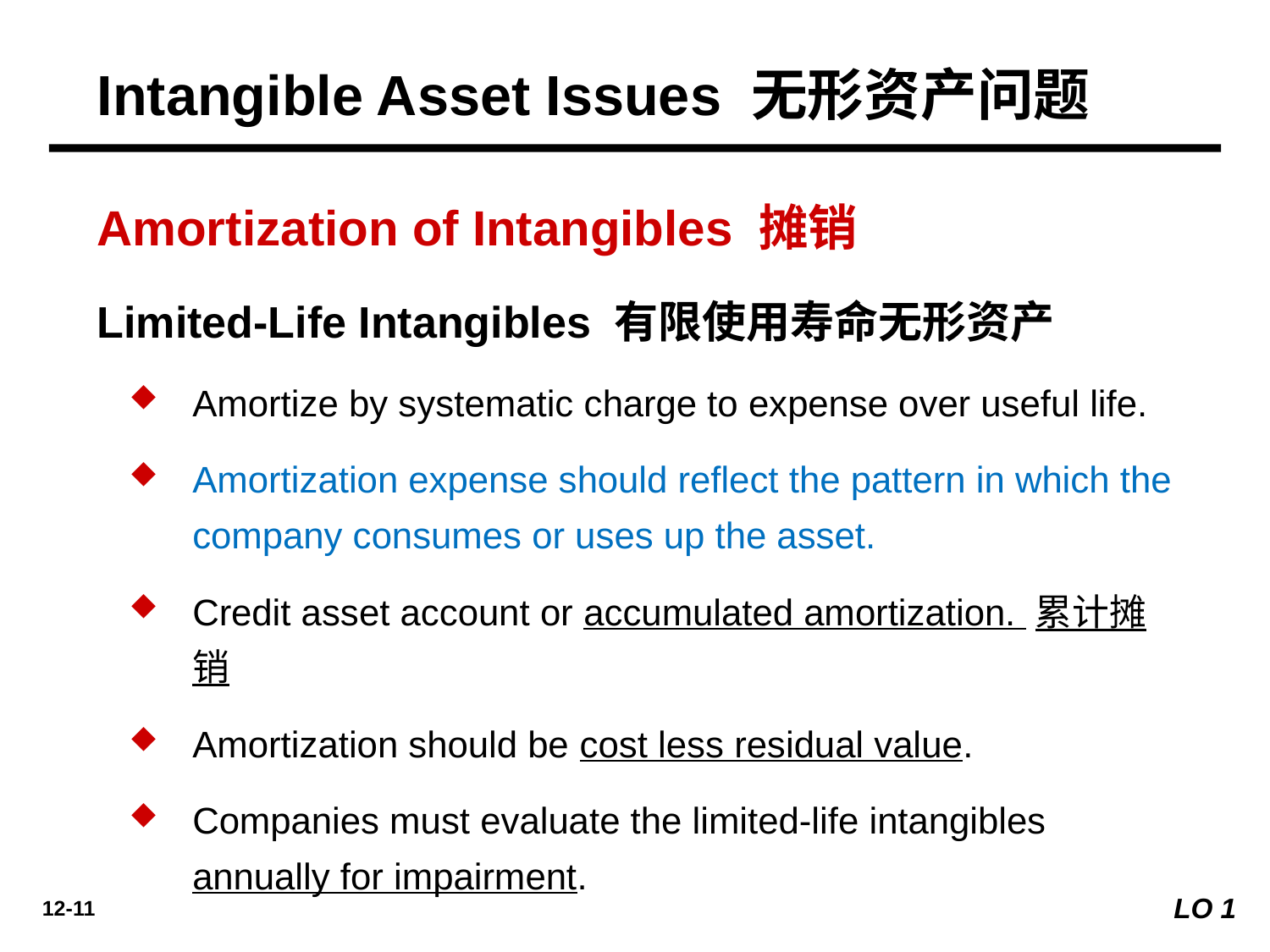

Intangible Asset Issues 无形资产问题

Amortization of Intangibles 摊销
Limited-Life Intangibles 有限使用寿命无形资产
Amortize by systematic charge to expense over useful life.
Amortization expense should reﬂect the pattern in which the company consumes or uses up the asset.
Credit asset account or accumulated amortization. 累计摊销
Amortization should be cost less residual value.
Companies must evaluate the limited-life intangibles annually for impairment.
LO 1